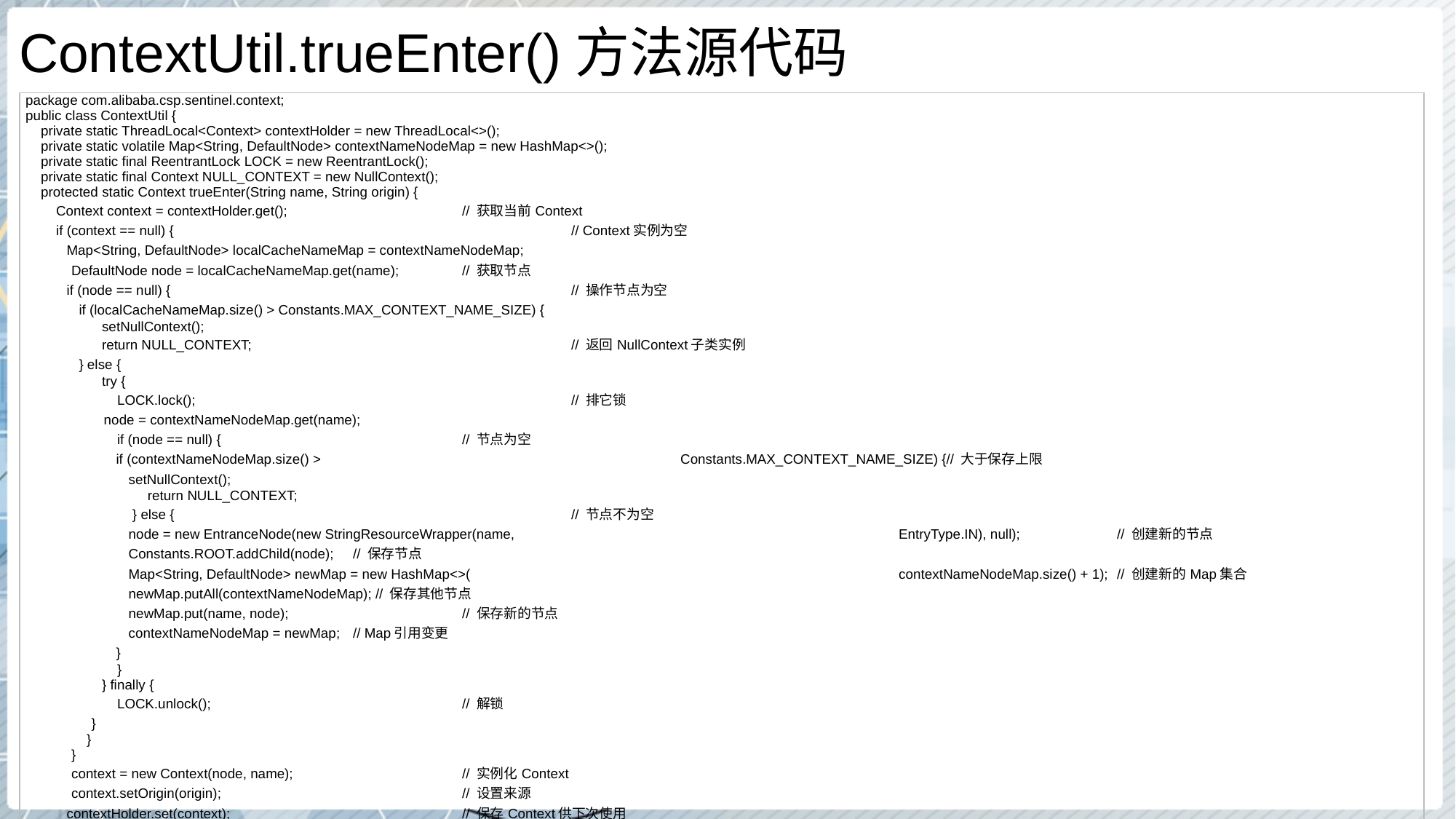

# ContextUtil.trueEnter()方法源代码
| package com.alibaba.csp.sentinel.context; public class ContextUtil { private static ThreadLocal<Context> contextHolder = new ThreadLocal<>(); private static volatile Map<String, DefaultNode> contextNameNodeMap = new HashMap<>(); private static final ReentrantLock LOCK = new ReentrantLock(); private static final Context NULL\_CONTEXT = new NullContext(); protected static Context trueEnter(String name, String origin) { Context context = contextHolder.get(); // 获取当前Context if (context == null) { // Context实例为空 Map<String, DefaultNode> localCacheNameMap = contextNameNodeMap; DefaultNode node = localCacheNameMap.get(name); // 获取节点 if (node == null) { // 操作节点为空 if (localCacheNameMap.size() > Constants.MAX\_CONTEXT\_NAME\_SIZE) { setNullContext(); return NULL\_CONTEXT; // 返回NullContext子类实例 } else { try { LOCK.lock(); // 排它锁 node = contextNameNodeMap.get(name); if (node == null) { // 节点为空 if (contextNameNodeMap.size() > Constants.MAX\_CONTEXT\_NAME\_SIZE) {// 大于保存上限 setNullContext(); return NULL\_CONTEXT; } else { // 节点不为空 node = new EntranceNode(new StringResourceWrapper(name, EntryType.IN), null); // 创建新的节点 Constants.ROOT.addChild(node); // 保存节点 Map<String, DefaultNode> newMap = new HashMap<>( contextNameNodeMap.size() + 1); // 创建新的Map集合 newMap.putAll(contextNameNodeMap); // 保存其他节点 newMap.put(name, node); // 保存新的节点 contextNameNodeMap = newMap; // Map引用变更 } } } finally { LOCK.unlock(); // 解锁 } } } context = new Context(node, name); // 实例化Context context.setOrigin(origin); // 设置来源 contextHolder.set(context); // 保存Context供下次使用 } return context; }} |
| --- |